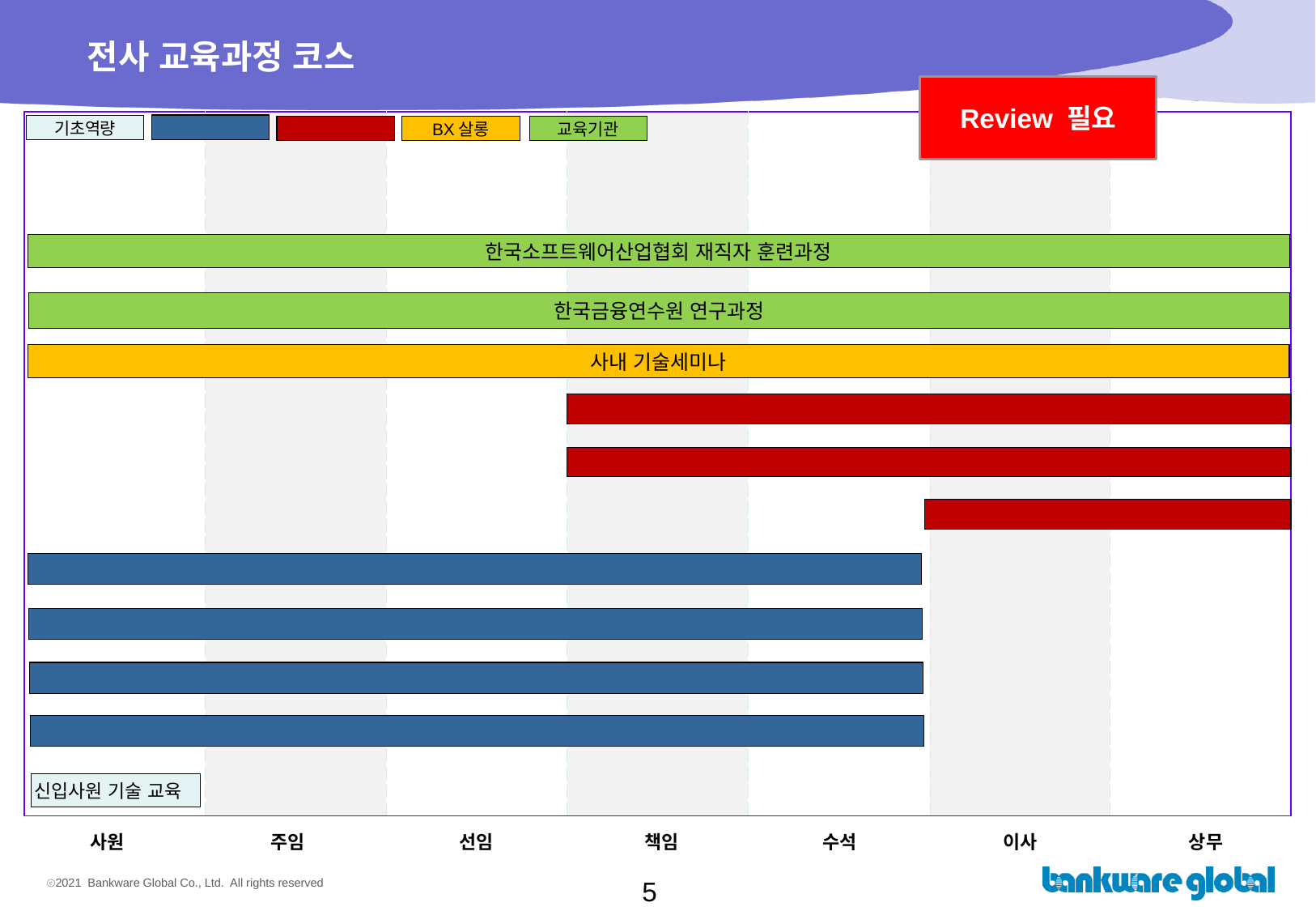

# 전사 교육과정 코스
Review 필요
|  |  |  |  |  |  |  |
| --- | --- | --- | --- | --- | --- | --- |
기술역량
기초역량
리더십역량
BX살롱
교육기관
한국소프트웨어산업협회 재직자 훈련과정
한국금융연수원 연구과정
사내 기술세미나
리더십 역량 교육 (외부강사)
PM 관리자 코스
인사관리자 코스
CBP 인증 코스 (자율학습 6 day)
BXM 입문 코스 (자율학습 3 day)
CBP  개발자 심화 코스
BwG  개발자 기본 코스
신입사원 기술 교육
사원
  주임
        선임
             책임
               수석
                  이사
                       상무
5